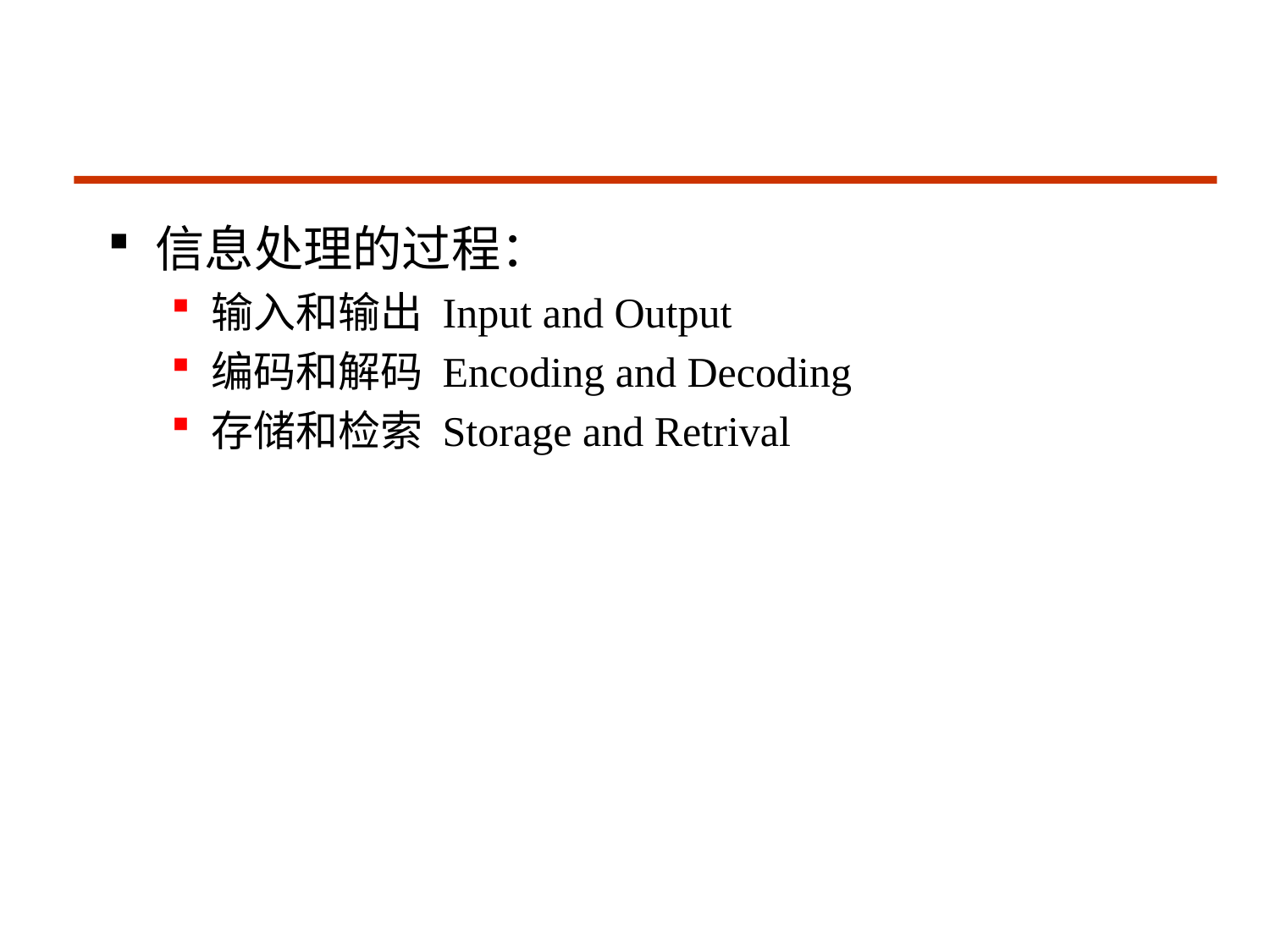

#
信息处理的过程：
输入和输出 Input and Output
编码和解码 Encoding and Decoding
存储和检索 Storage and Retrival